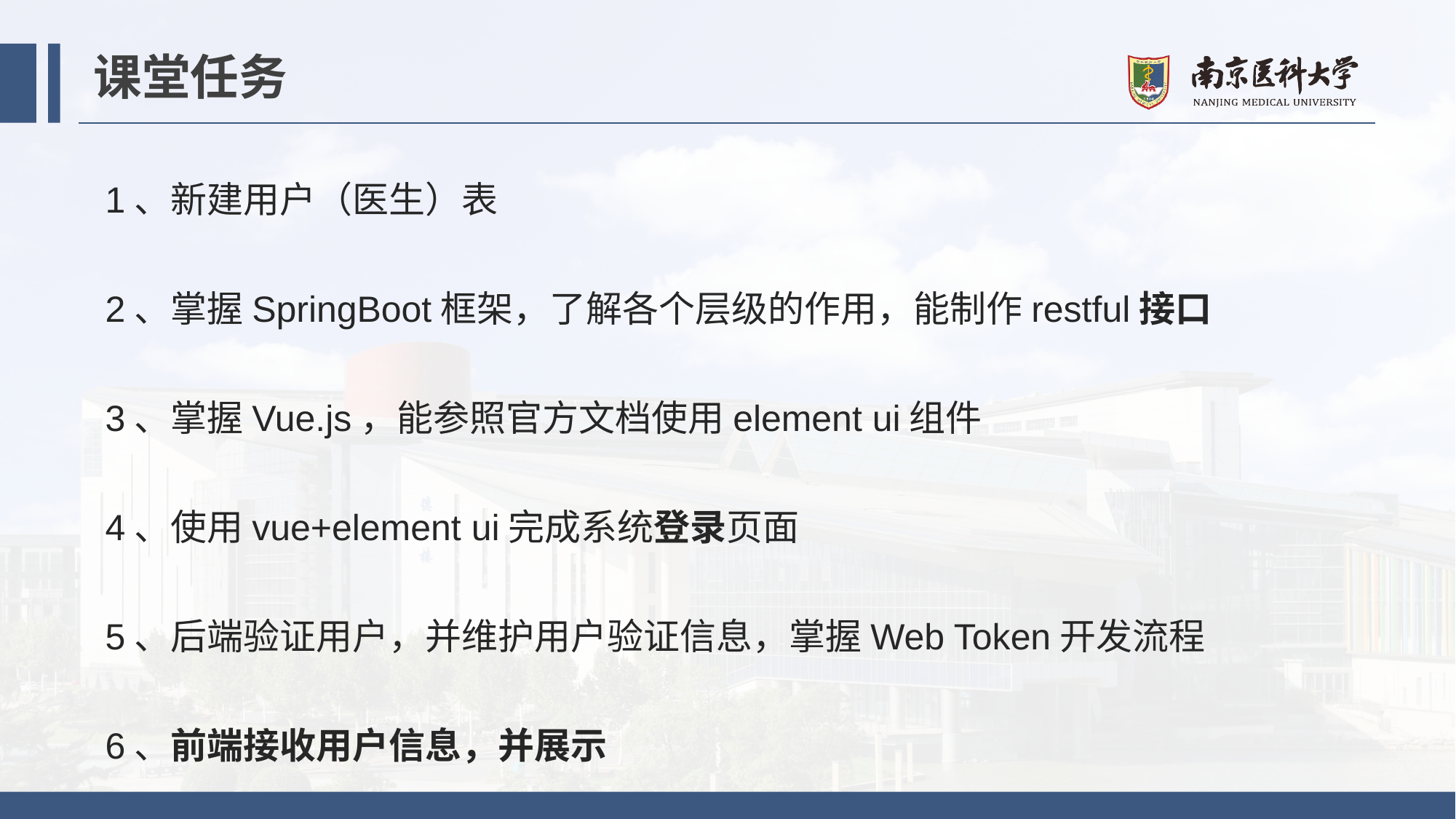

# 课堂任务
1、新建用户（医生）表

2、掌握SpringBoot框架，了解各个层级的作用，能制作restful接口

3、掌握Vue.js，能参照官方文档使用element ui组件

4、使用vue+element ui完成系统登录页面

5、后端验证用户，并维护用户验证信息，掌握Web Token开发流程

6、前端接收用户信息，并展示